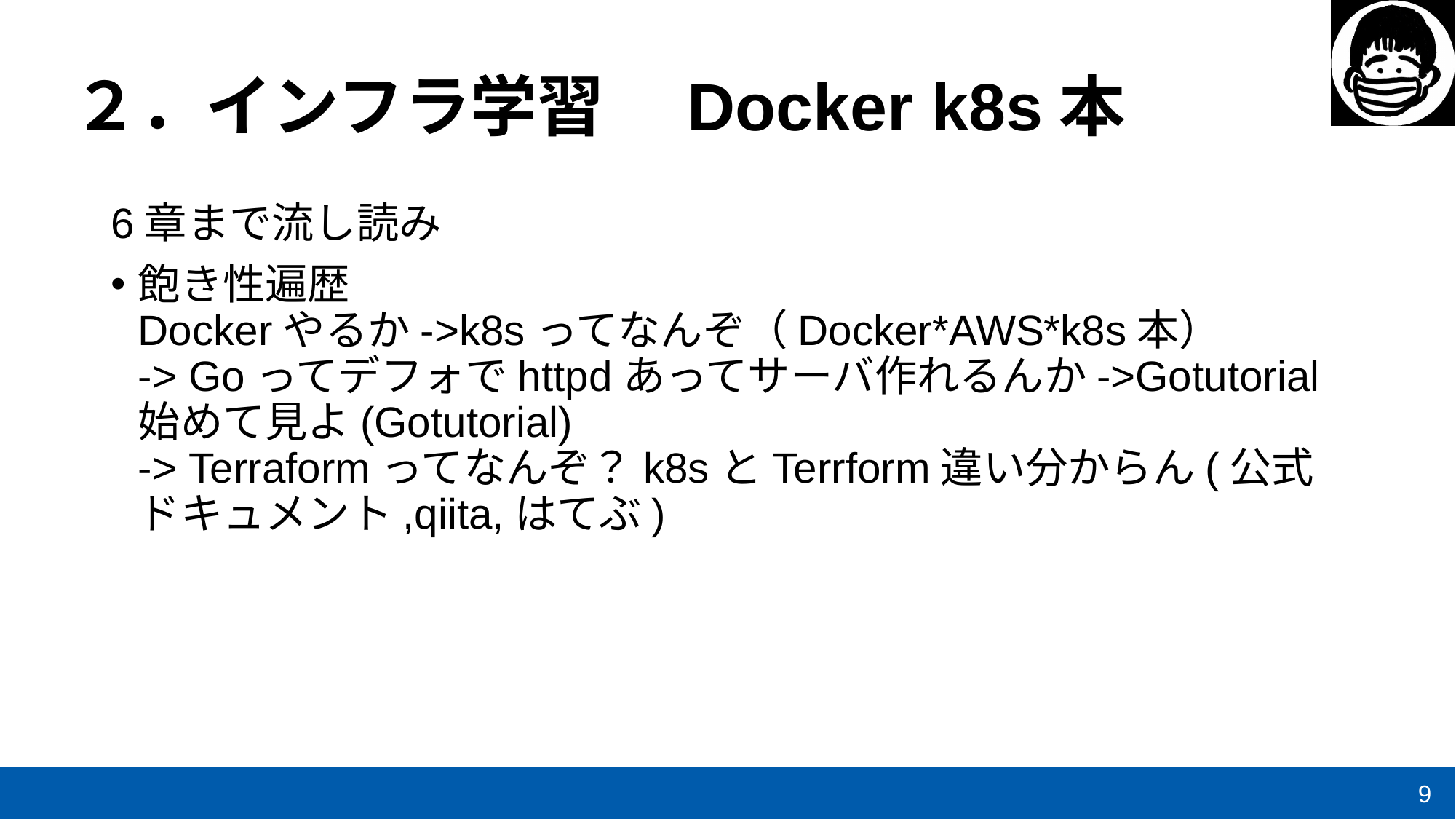

# ２．インフラ学習　Docker k8s本
6章まで流し読み
飽き性遍歴
Dockerやるか->k8sってなんぞ（Docker*AWS*k8s本）
-> Goってデフォでhttpdあってサーバ作れるんか->Gotutorial始めて見よ(Gotutorial)
-> Terraformってなんぞ？k8sとTerrform違い分からん(公式ドキュメント,qiita,はてぶ)

9